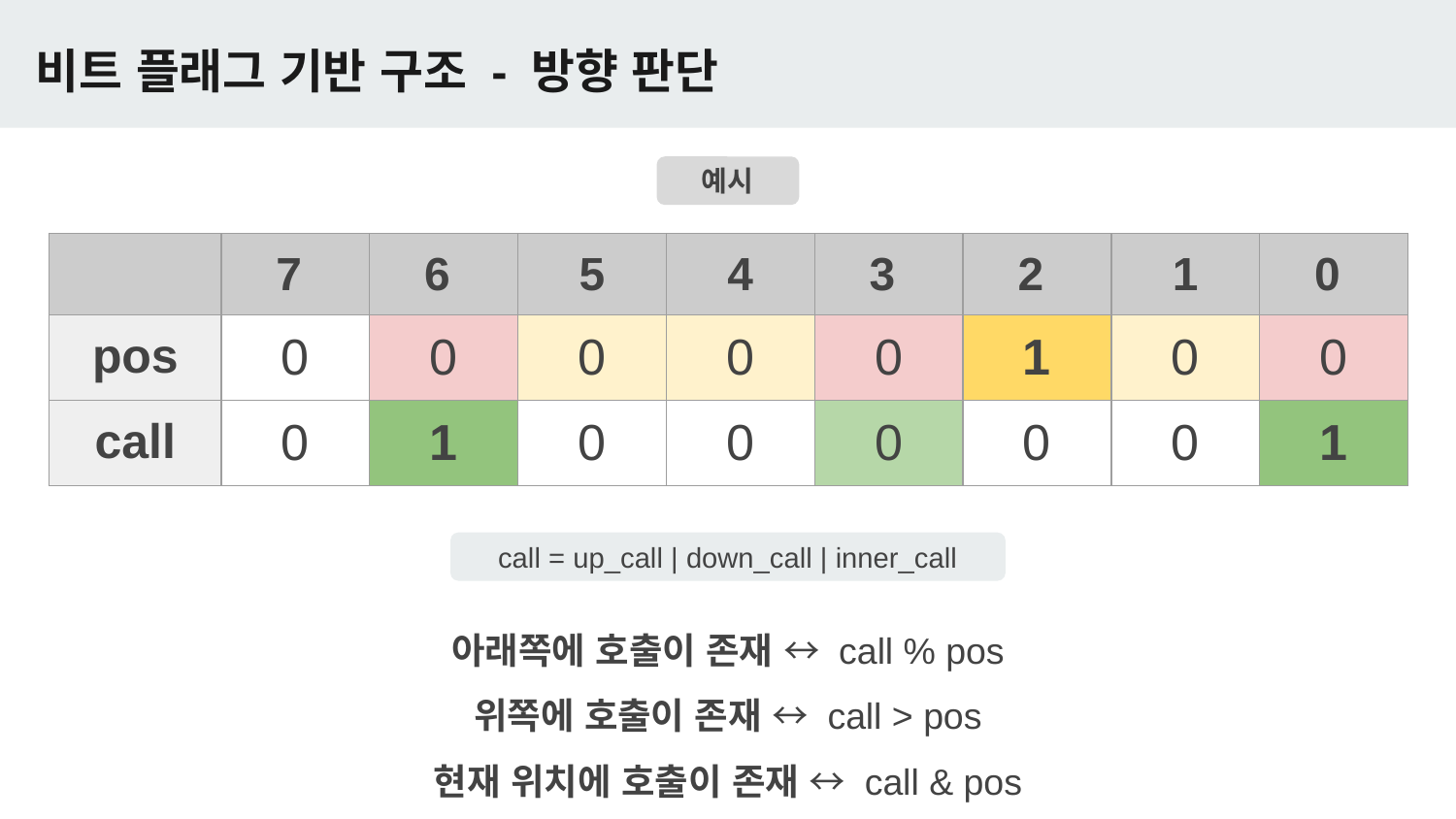

# 비트 플래그 기반 구조 - 방향 판단
예시
|  | 7 | 6 | 5 | 4 | 3 | 2 | 1 | 0 |
| --- | --- | --- | --- | --- | --- | --- | --- | --- |
| pos | 0 | 0 | 0 | 0 | 0 | 1 | 0 | 0 |
| call | 0 | 1 | 0 | 0 | 0 | 0 | 0 | 1 |
call = up_call | down_call | inner_call
아래쪽에 호출이 존재 ↔ call % pos
위쪽에 호출이 존재 ↔ call > pos
현재 위치에 호출이 존재 ↔ call & pos